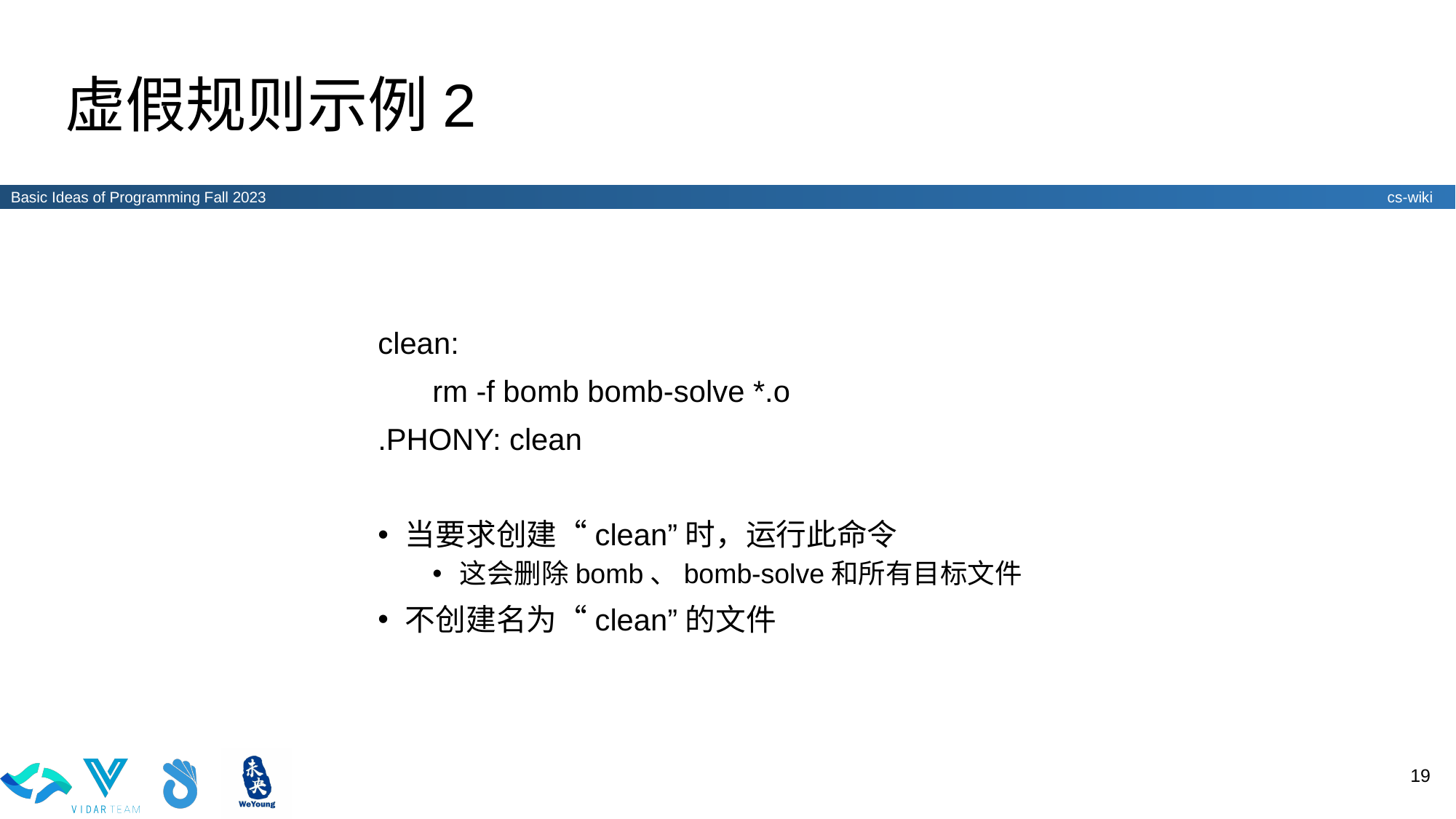

# 虚假规则示例2
clean:
rm -f bomb bomb-solve *.o
.PHONY: clean

当要求创建“clean”时，运行此命令
这会删除bomb、bomb-solve和所有目标文件
不创建名为“clean”的文件